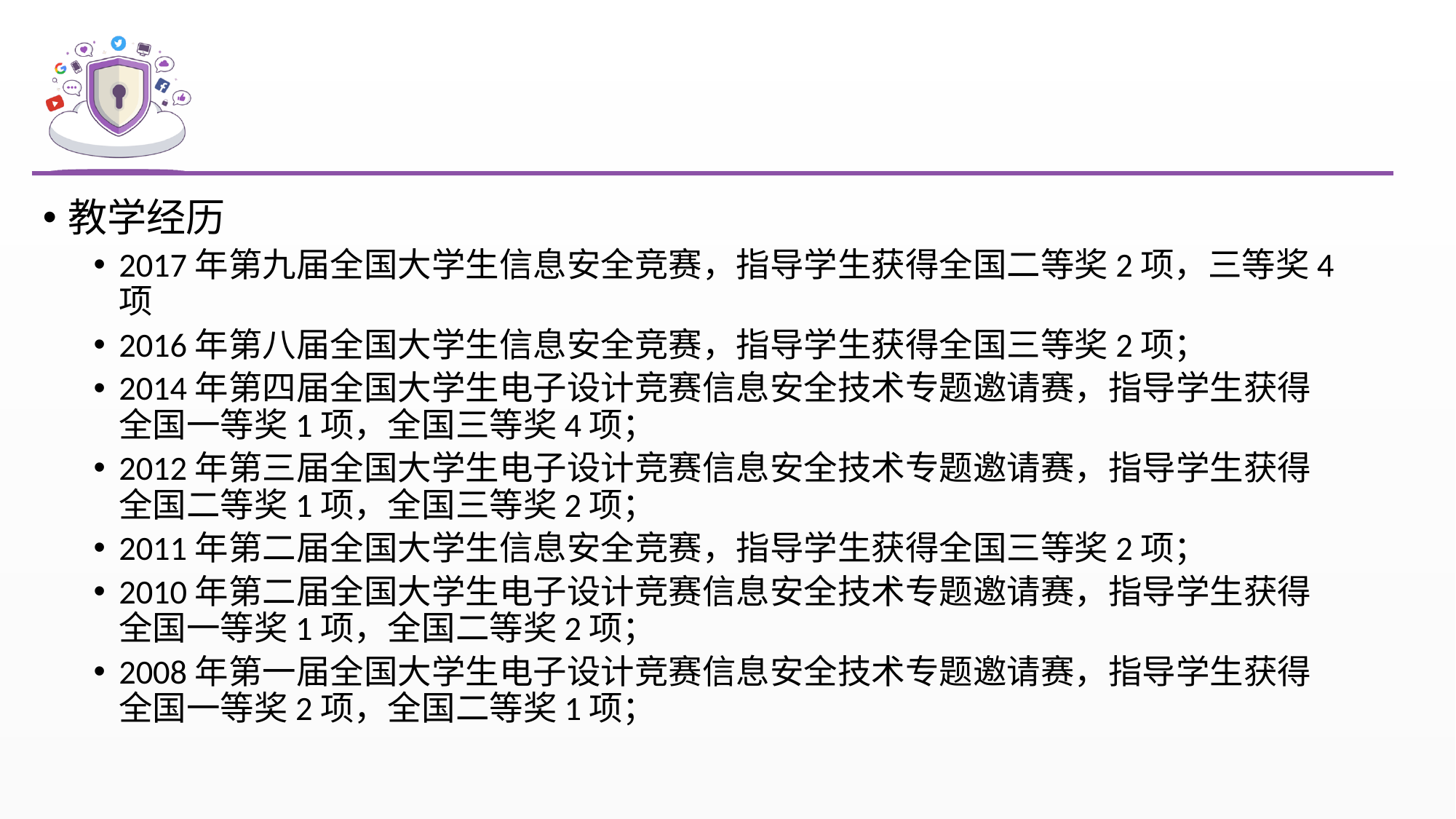

#
教学经历
2017年第九届全国大学生信息安全竞赛，指导学生获得全国二等奖2项，三等奖4项
2016年第八届全国大学生信息安全竞赛，指导学生获得全国三等奖2项；
2014年第四届全国大学生电子设计竞赛信息安全技术专题邀请赛，指导学生获得全国一等奖1项，全国三等奖4项；
2012年第三届全国大学生电子设计竞赛信息安全技术专题邀请赛，指导学生获得全国二等奖1项，全国三等奖2项；
2011年第二届全国大学生信息安全竞赛，指导学生获得全国三等奖2项；
2010年第二届全国大学生电子设计竞赛信息安全技术专题邀请赛，指导学生获得全国一等奖1项，全国二等奖2项；
2008年第一届全国大学生电子设计竞赛信息安全技术专题邀请赛，指导学生获得全国一等奖2项，全国二等奖1项；